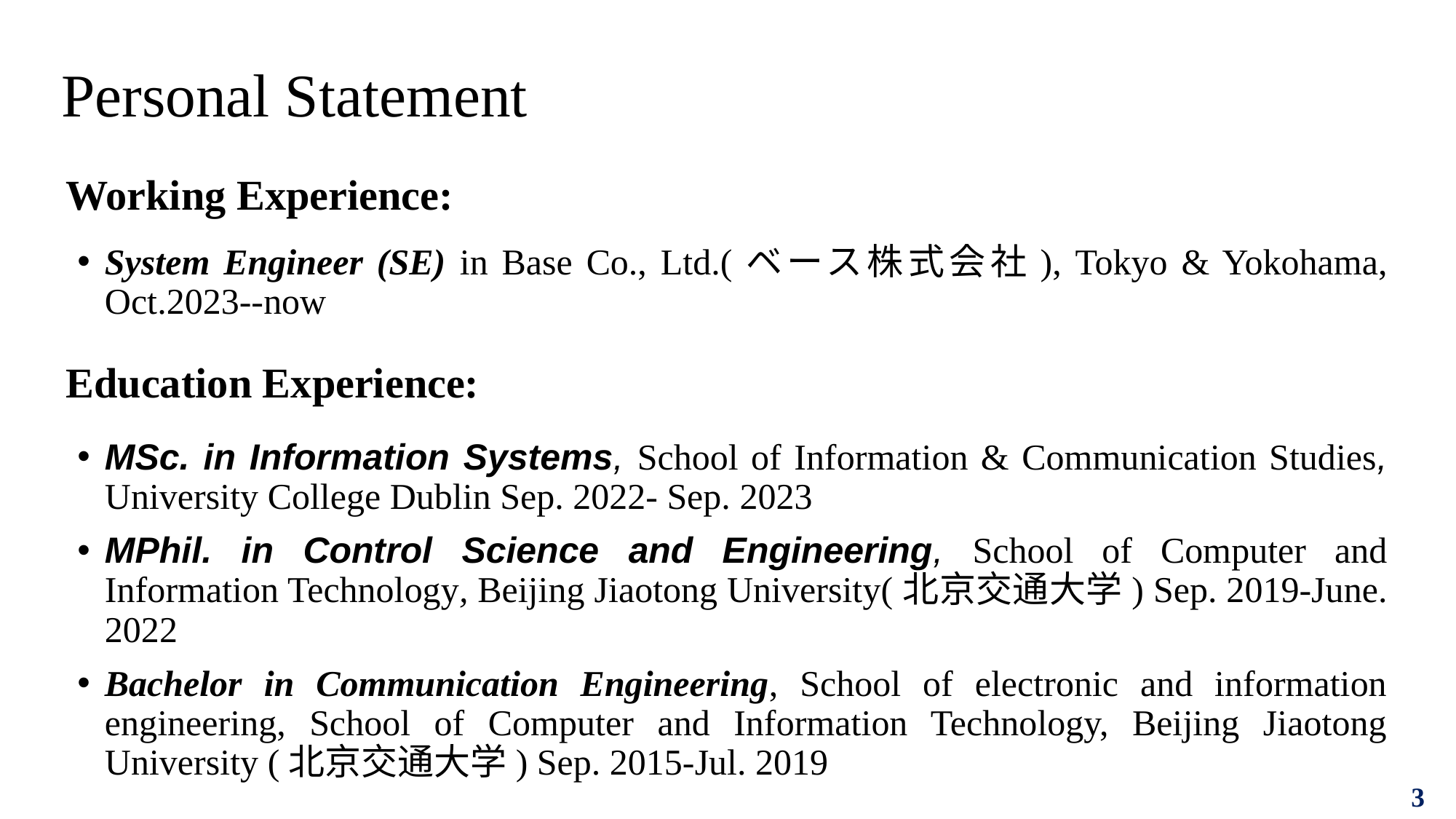

# Personal Statement
Working Experience:
System Engineer (SE) in Base Co., Ltd.(ベース株式会社), Tokyo & Yokohama, Oct.2023--now

Education Experience:
MSc. in Information Systems, School of Information & Communication Studies, University College Dublin Sep. 2022- Sep. 2023
MPhil. in Control Science and Engineering, School of Computer and Information Technology, Beijing Jiaotong University(北京交通大学) Sep. 2019-June. 2022
Bachelor in Communication Engineering, School of electronic and information engineering, School of Computer and Information Technology, Beijing Jiaotong University (北京交通大学) Sep. 2015-Jul. 2019

3